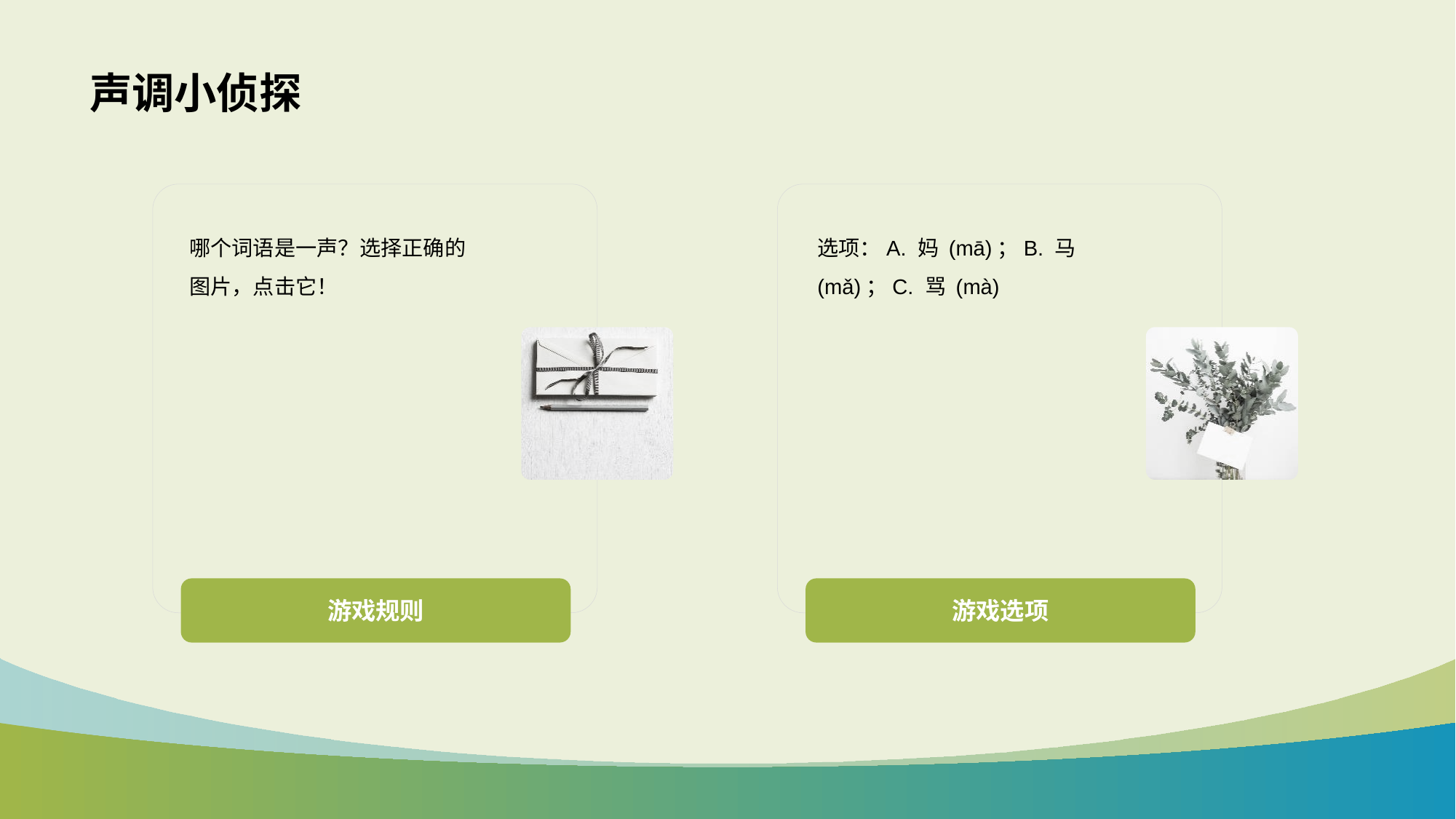

# 声调小侦探

哪个词语是一声？选择正确的图片，点击它！
选项：A. 妈 (mā)；B. 马 (mǎ)；C. 骂 (mà)

游戏规则
游戏选项